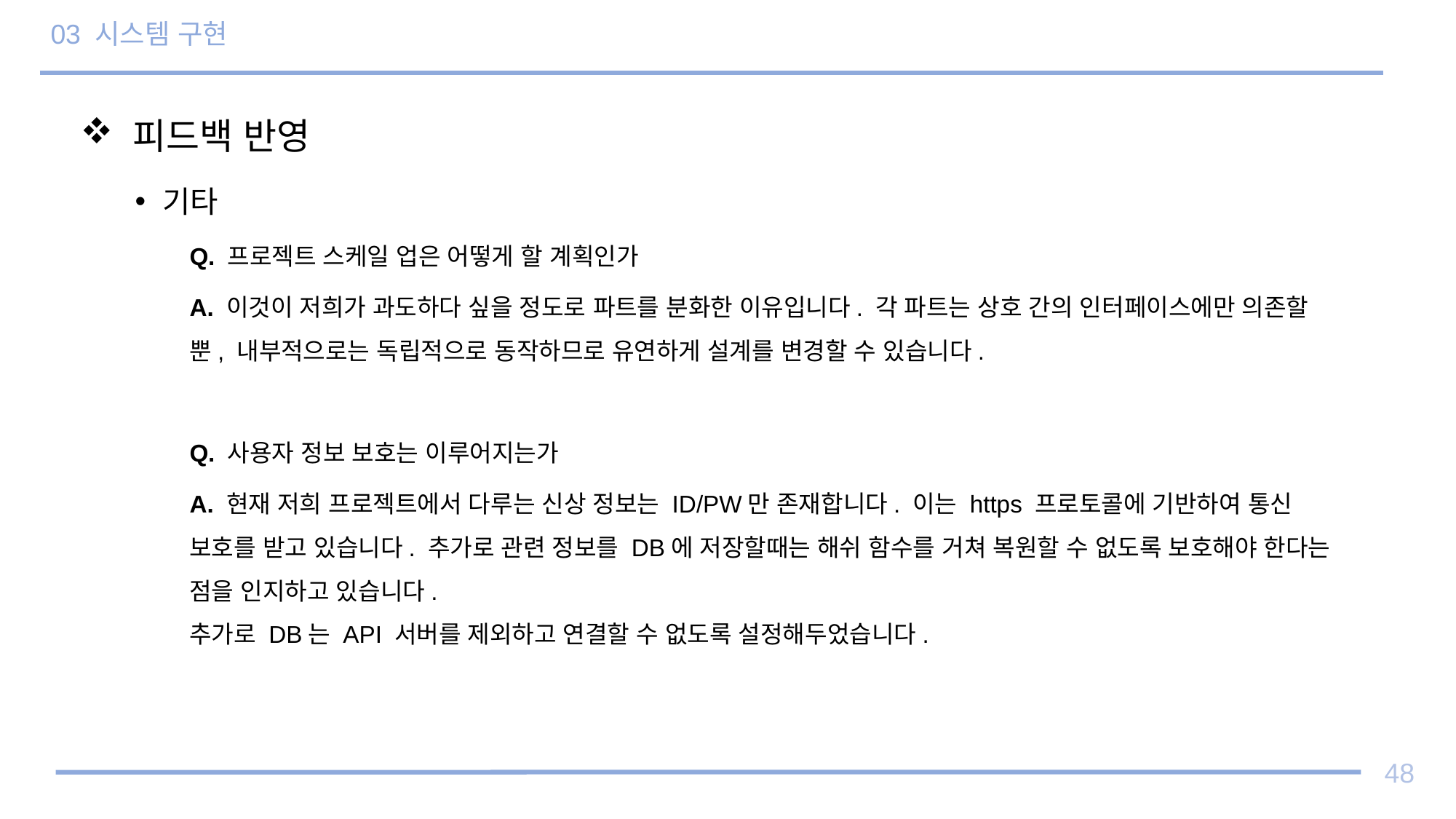

# 03 시스템 구현
 피드백 반영
기타
Q. 프로젝트 스케일 업은 어떻게 할 계획인가
A. 이것이 저희가 과도하다 싶을 정도로 파트를 분화한 이유입니다. 각 파트는 상호 간의 인터페이스에만 의존할 뿐, 내부적으로는 독립적으로 동작하므로 유연하게 설계를 변경할 수 있습니다.

Q. 사용자 정보 보호는 이루어지는가
A. 현재 저희 프로젝트에서 다루는 신상 정보는 ID/PW만 존재합니다. 이는 https 프로토콜에 기반하여 통신 보호를 받고 있습니다. 추가로 관련 정보를 DB에 저장할때는 해쉬 함수를 거쳐 복원할 수 없도록 보호해야 한다는 점을 인지하고 있습니다.
추가로 DB는 API 서버를 제외하고 연결할 수 없도록 설정해두었습니다.
48